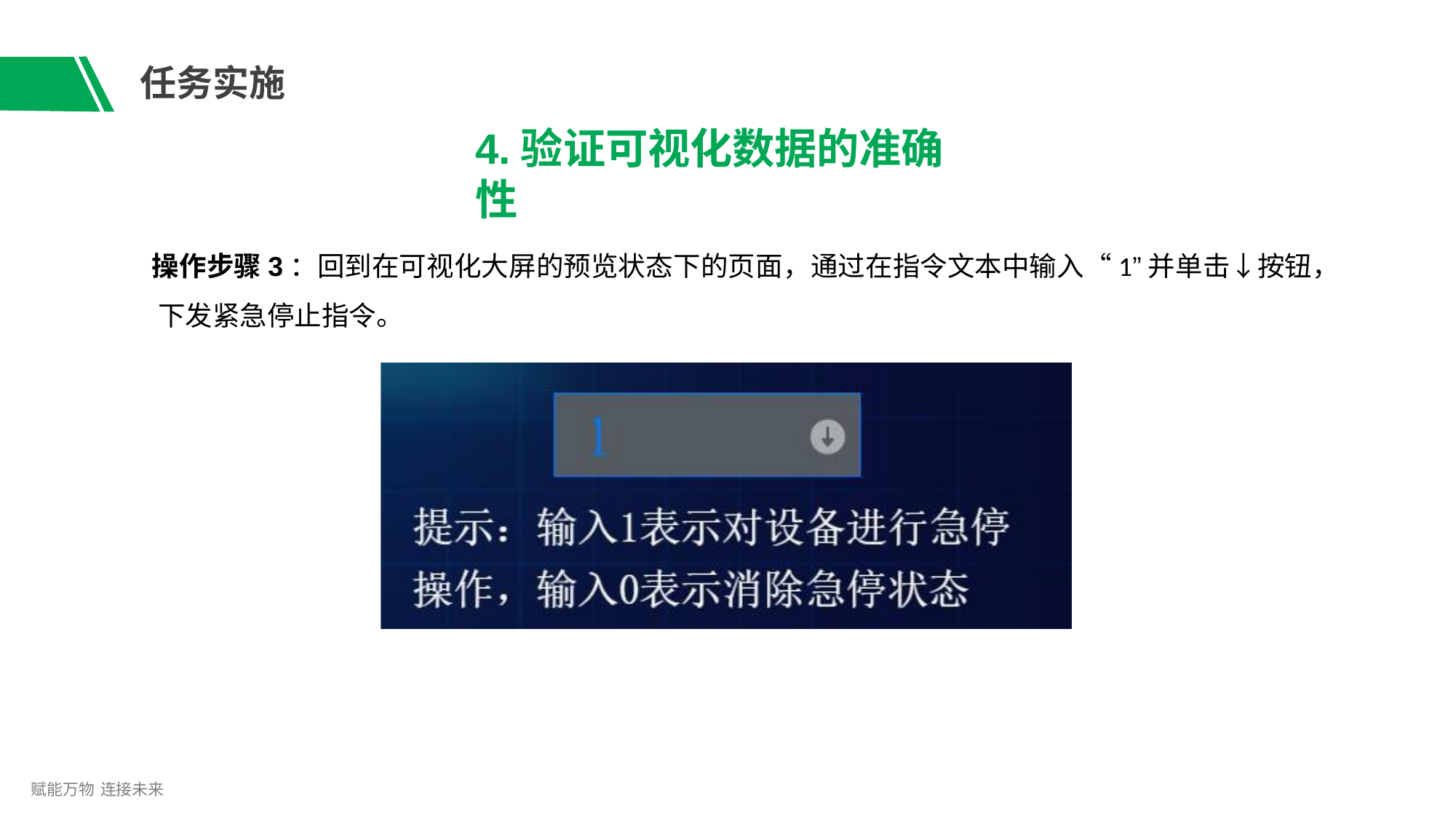

# 任务实施
4.验证可视化数据的准确性
操作步骤3：回到在可视化大屏的预览状态下的页面，通过在指令文本中输入“1”并单击↓按钮， 下发紧急停止指令。

赋能万物 连接未来